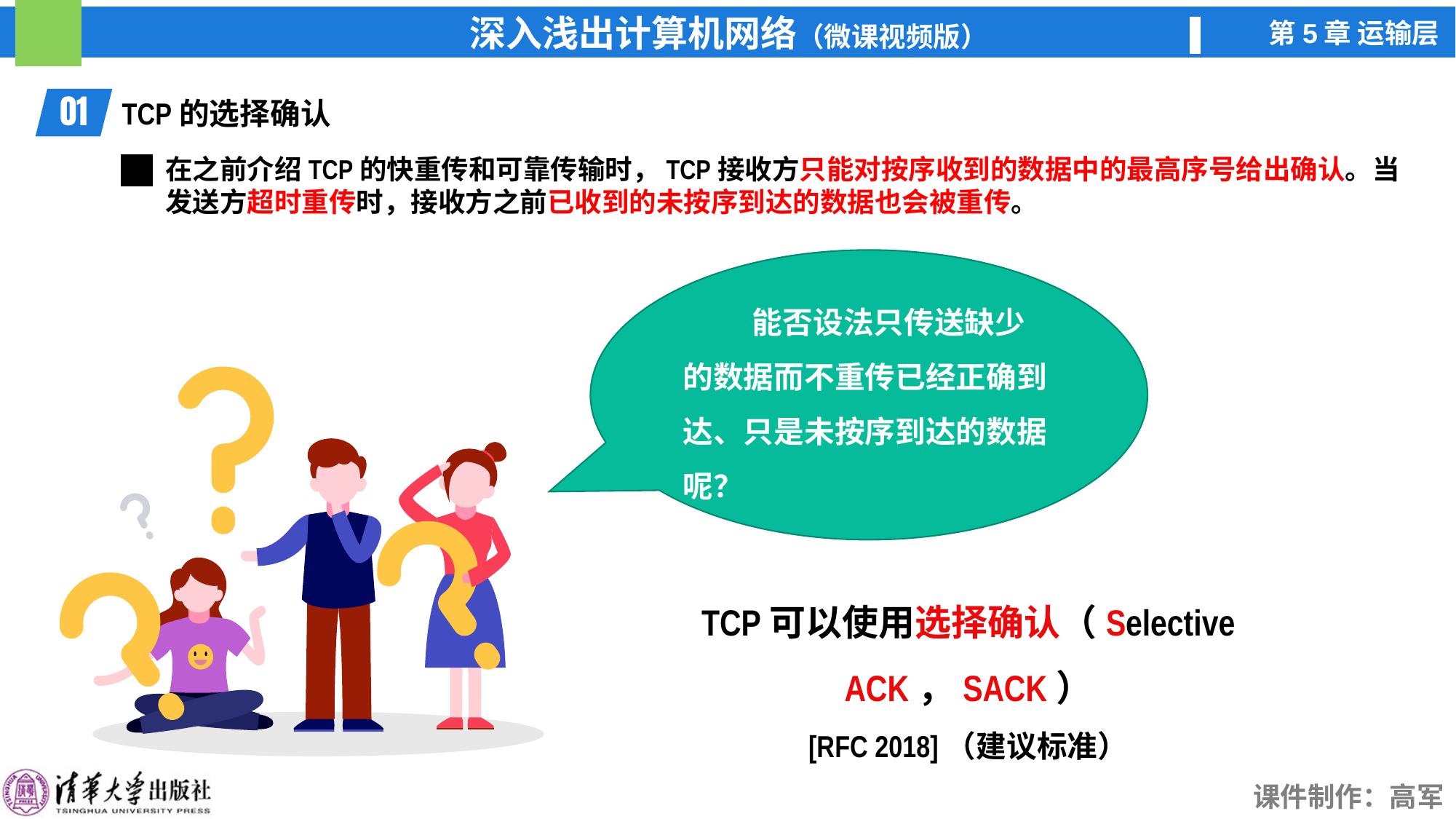

01
TCP的选择确认
在之前介绍TCP的快重传和可靠传输时，TCP接收方只能对按序收到的数据中的最高序号给出确认。当发送方超时重传时，接收方之前已收到的未按序到达的数据也会被重传。

         能否设法只传送缺少的数据而不重传已经正确到达、只是未按序到达的数据呢？

TCP可以使用选择确认（Selective ACK，SACK）
[RFC 2018]（建议标准）